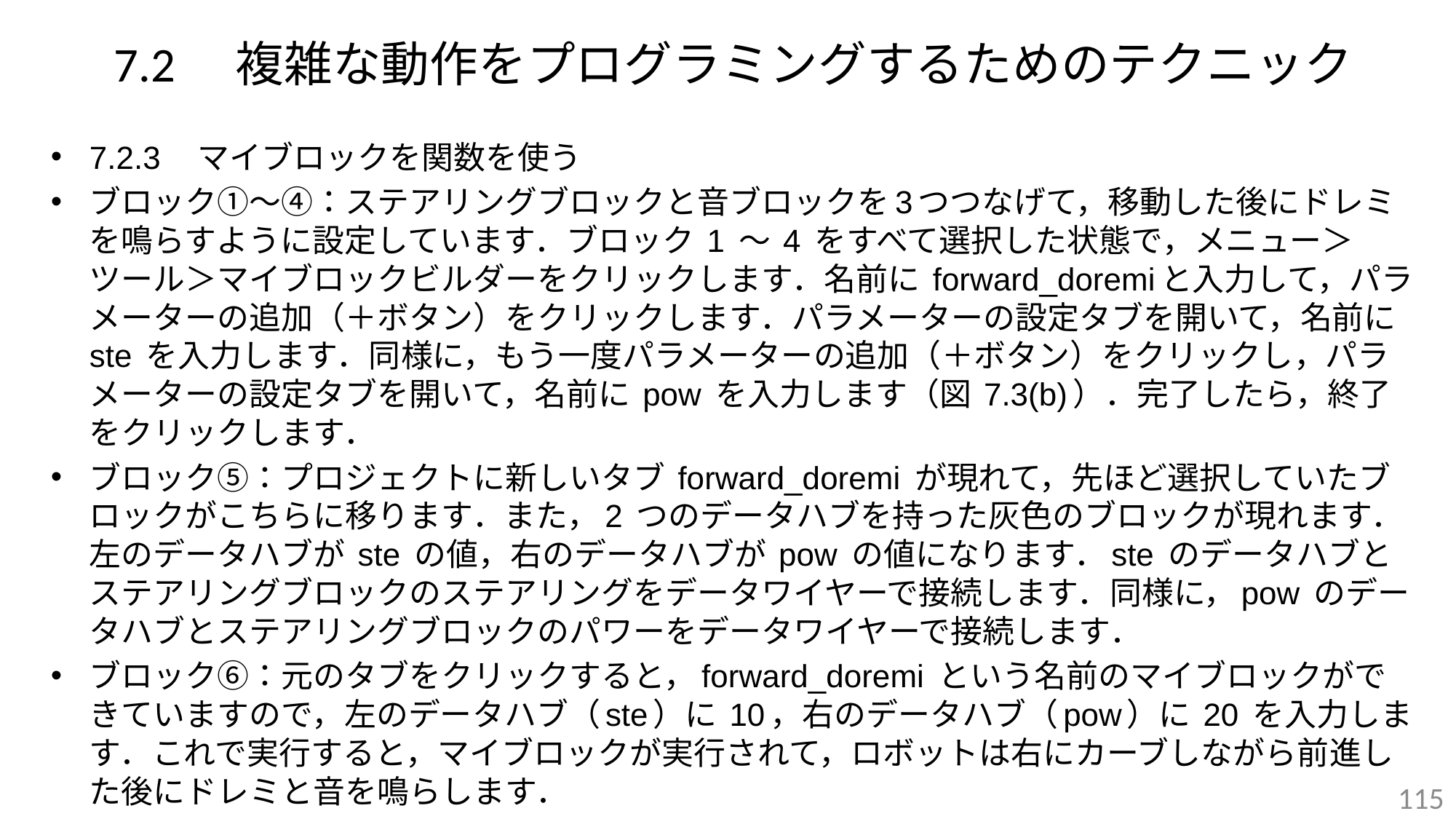

# 7.2　複雑な動作をプログラミングするためのテクニック
7.2.3　マイブロックを関数を使う
ブロック①～④：ステアリングブロックと音ブロックを3つつなげて，移動した後にドレミを鳴らすように設定しています．ブロック 1 ～ 4 をすべて選択した状態で，メニュー＞ツール＞マイブロックビルダーをクリックします．名前に forward_doremiと入力して，パラメーターの追加（＋ボタン）をクリックします．パラメーターの設定タブを開いて，名前に ste を入力します．同様に，もう一度パラメーターの追加（＋ボタン）をクリックし，パラメーターの設定タブを開いて，名前に pow を入力します（図 7.3(b)）．完了したら，終了をクリックします．
ブロック⑤：プロジェクトに新しいタブ forward_doremi が現れて，先ほど選択していたブロックがこちらに移ります．また，2 つのデータハブを持った灰色のブロックが現れます．左のデータハブが ste の値，右のデータハブが pow の値になります．ste のデータハブとステアリングブロックのステアリングをデータワイヤーで接続します．同様に，pow のデータハブとステアリングブロックのパワーをデータワイヤーで接続します．
ブロック⑥：元のタブをクリックすると，forward_doremi という名前のマイブロックができていますので，左のデータハブ（ste）に 10，右のデータハブ（pow）に 20 を入力します．これで実行すると，マイブロックが実行されて，ロボットは右にカーブしながら前進した後にドレミと音を鳴らします．
115